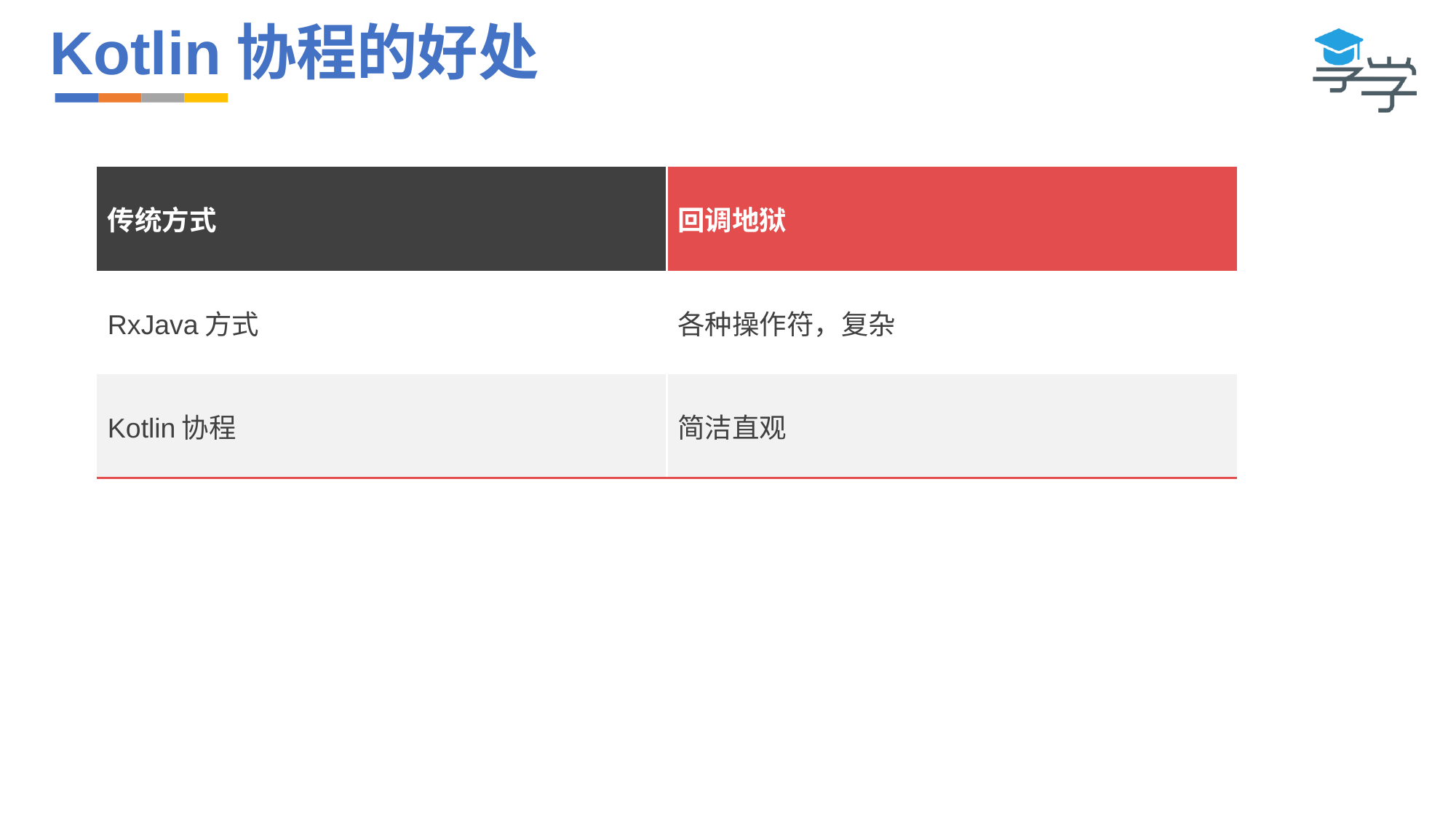

# Kotlin协程的好处
| 传统方式 | 回调地狱 |
| --- | --- |
| RxJava方式 | 各种操作符，复杂 |
| Kotlin协程 | 简洁直观 |